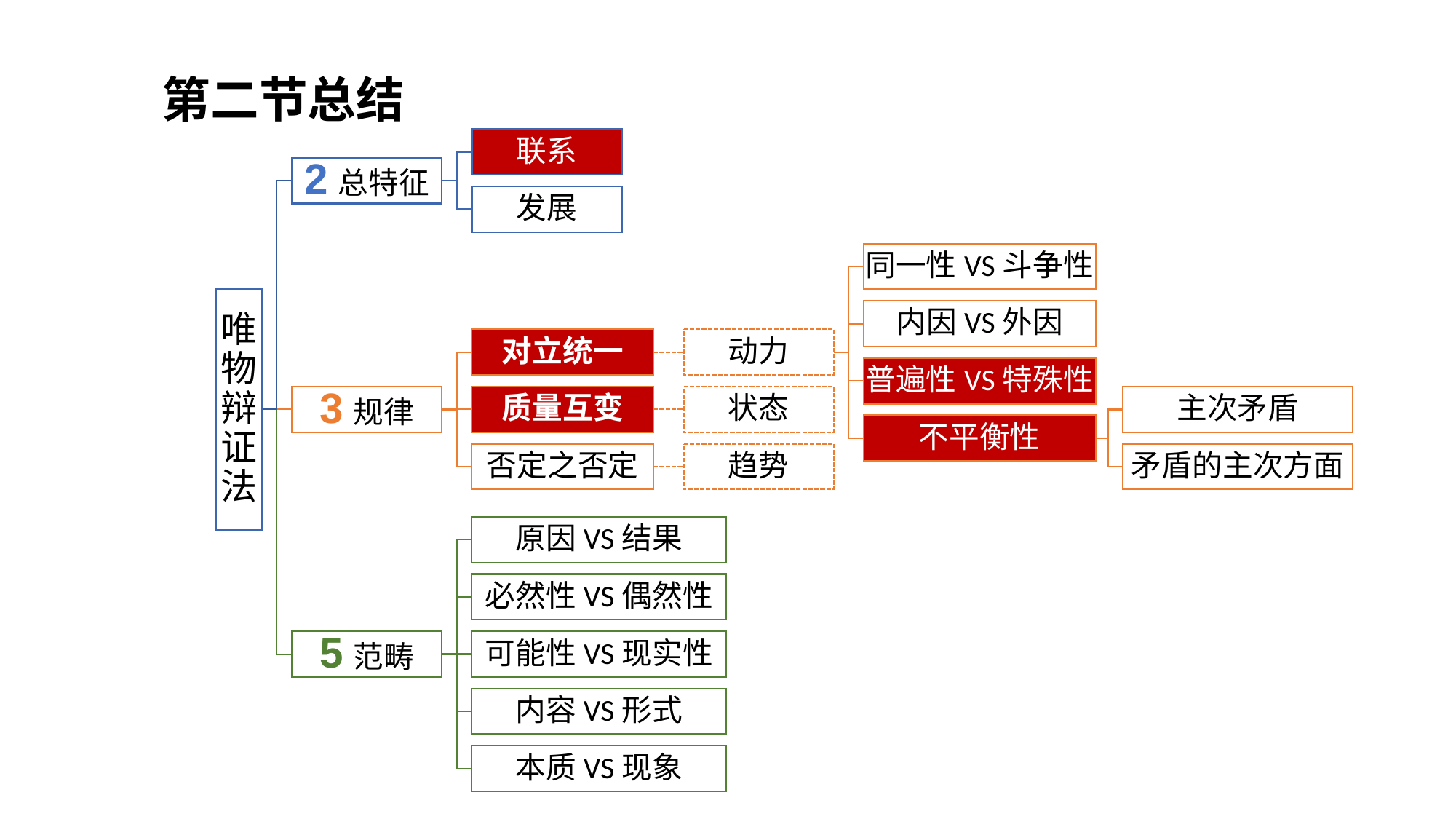

# 第二节总结
联系

2总特征

发展
同一性VS斗争性

内因VS外因

对立统一
动力

普遍性VS特殊性
唯物辩证法
3规律
质量互变
状态
主次矛盾

不平衡性

否定之否定
趋势
矛盾的主次方面

原因VS结果

必然性VS偶然性

5范畴
可能性VS现实性

内容VS形式
本质VS现象
261